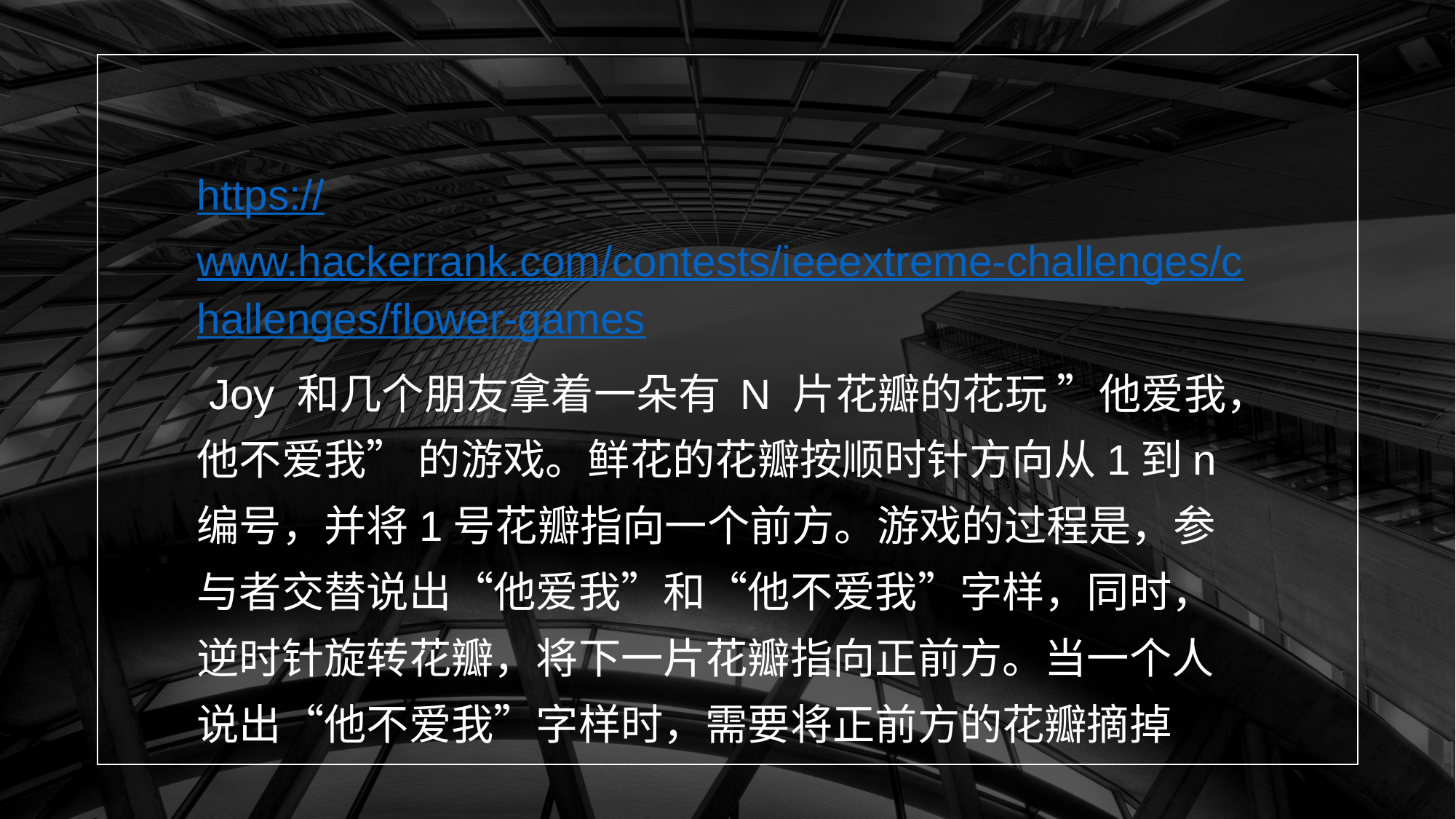

https://www.hackerrank.com/contests/ieeextreme-challenges/challenges/flower-games
 Joy 和几个朋友拿着一朵有 N 片花瓣的花玩 ”他爱我，他不爱我” 的游戏。鲜花的花瓣按顺时针方向从1到n编号，并将1号花瓣指向一个前方。游戏的过程是，参与者交替说出“他爱我”和“他不爱我”字样，同时，逆时针旋转花瓣，将下一片花瓣指向正前方。当一个人说出“他不爱我”字样时，需要将正前方的花瓣摘掉